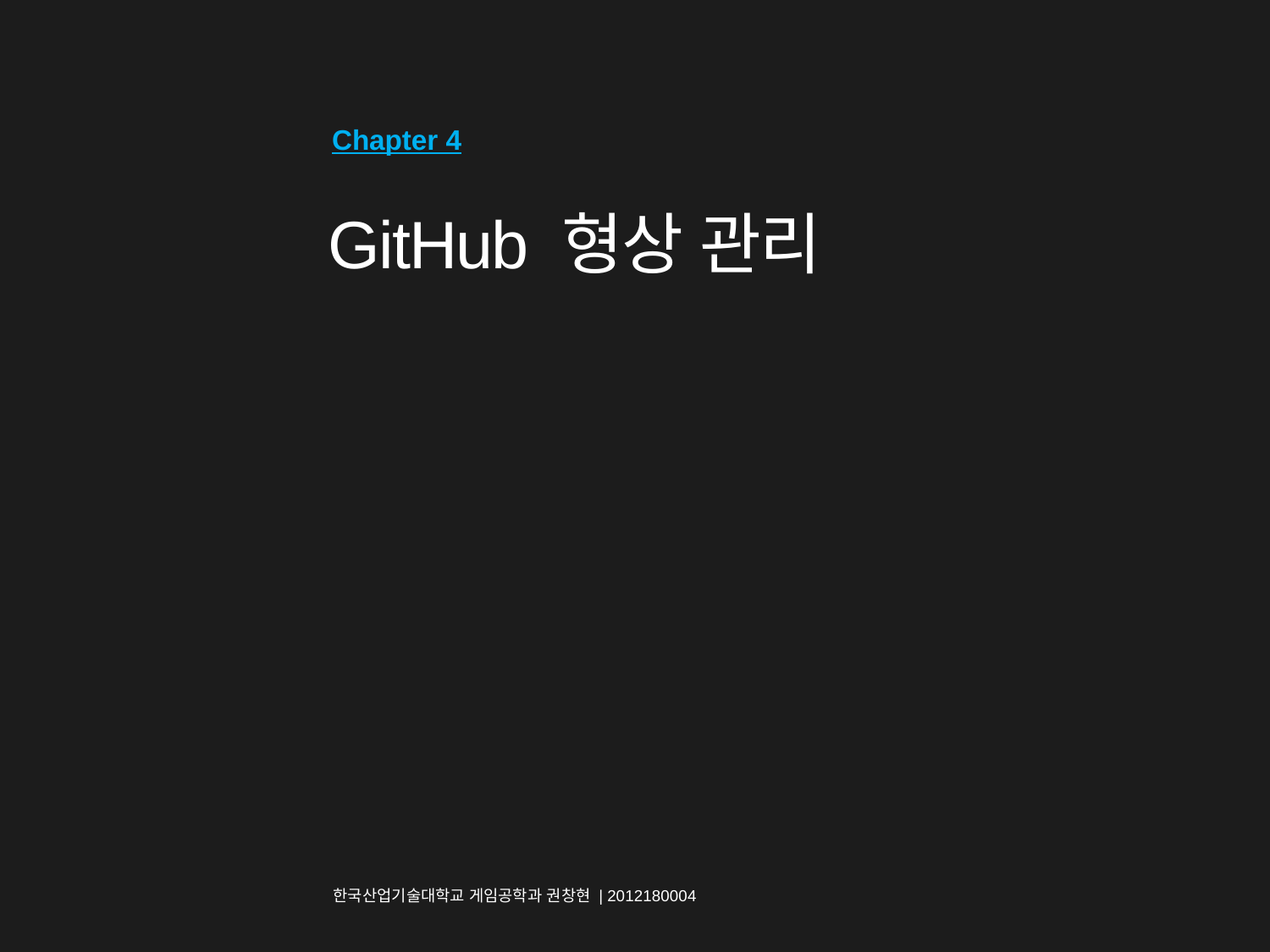

Chapter 4
# GitHub 형상 관리
한국산업기술대학교 게임공학과 권창현 | 2012180004